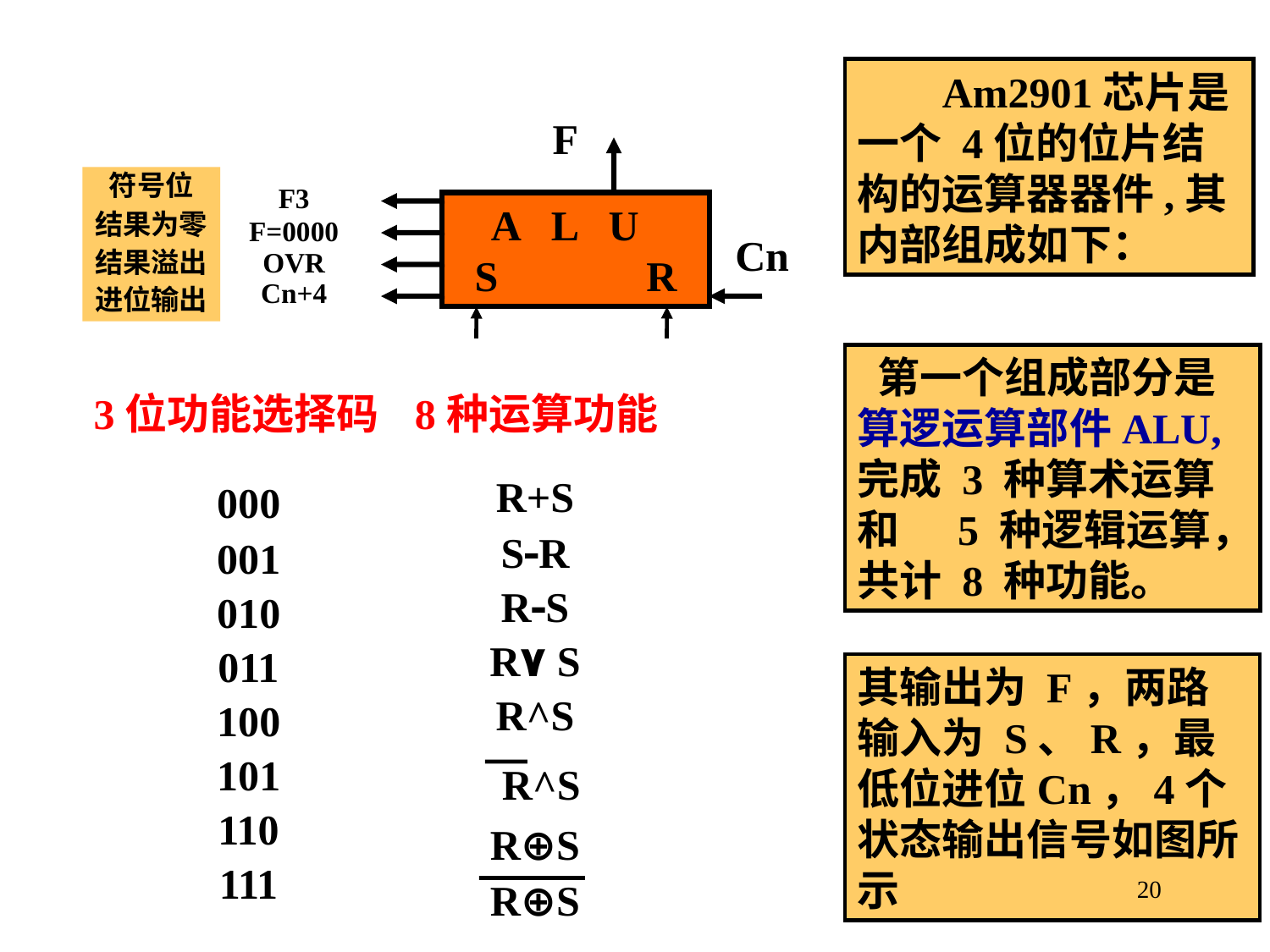

Am2901芯片是一个 4位的位片结构的运算器器件,其内部组成如下：
F

符号位
结果为零
结果溢出
进位输出
F3
F=0000
OVR
Cn+4
  A   L   U     S              R

Cn

 第一个组成部分是算逻运算部件ALU,完成 3 种算术运算
和     5 种逻辑运算，共计 8 种功能。
3位功能选择码
8种运算功能
R+S
S−R
R−S
R٧ S
R^S
000
001
010
011
100
101
110
111
其输出为 F，两路输入为 S、R，最低位进位Cn，4个状态输出信号如图所示
R^S

R⊕S
R⊕S
20